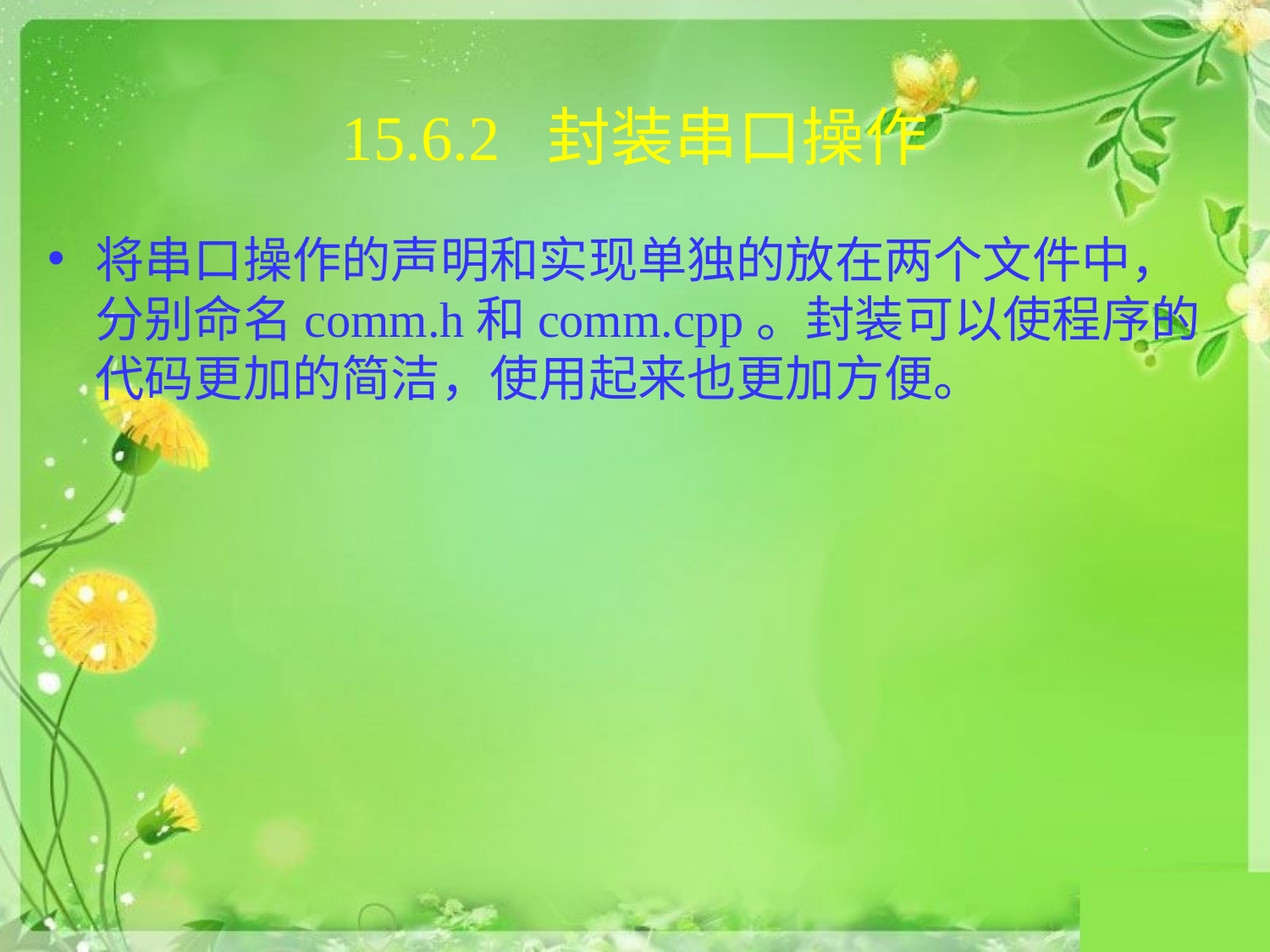

# 15.6.2  封装串口操作
将串口操作的声明和实现单独的放在两个文件中，分别命名comm.h和comm.cpp。封装可以使程序的代码更加的简洁，使用起来也更加方便。